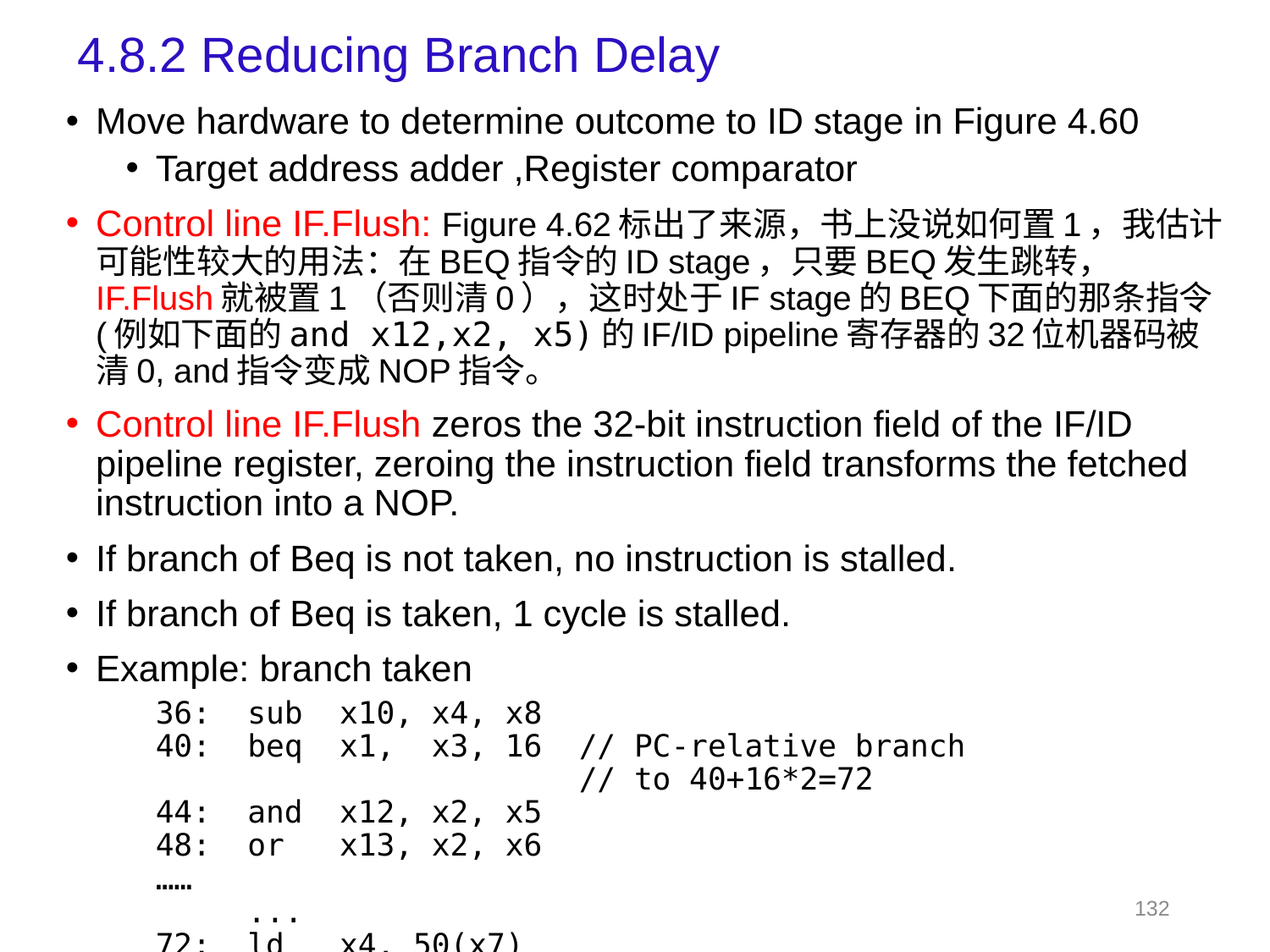

# 4.8.2 Reducing Branch Delay
Move hardware to determine outcome to ID stage in Figure 4.60
Target address adder ,Register comparator
Control line IF.Flush: Figure 4.62标出了来源，书上没说如何置1，我估计可能性较大的用法：在BEQ指令的ID stage，只要BEQ发生跳转， IF.Flush就被置1（否则清0），这时处于IF stage的BEQ下面的那条指令(例如下面的and x12,x2, x5)的IF/ID pipeline寄存器的32位机器码被清0, and指令变成NOP指令。
Control line IF.Flush zeros the 32-bit instruction field of the IF/ID pipeline register, zeroing the instruction field transforms the fetched instruction into a NOP.
If branch of Beq is not taken, no instruction is stalled.
If branch of Beq is taken, 1 cycle is stalled.
Example: branch taken
	36:  sub  x10, x4, x8
40:  beq  x1,  x3, 16  // PC-relative branch
                       // to 40+16*2=72
44:  and  x12, x2, x5
48:  or   x13, x2, x6
……
     ...
72:  ld   x4, 50(x7)
132